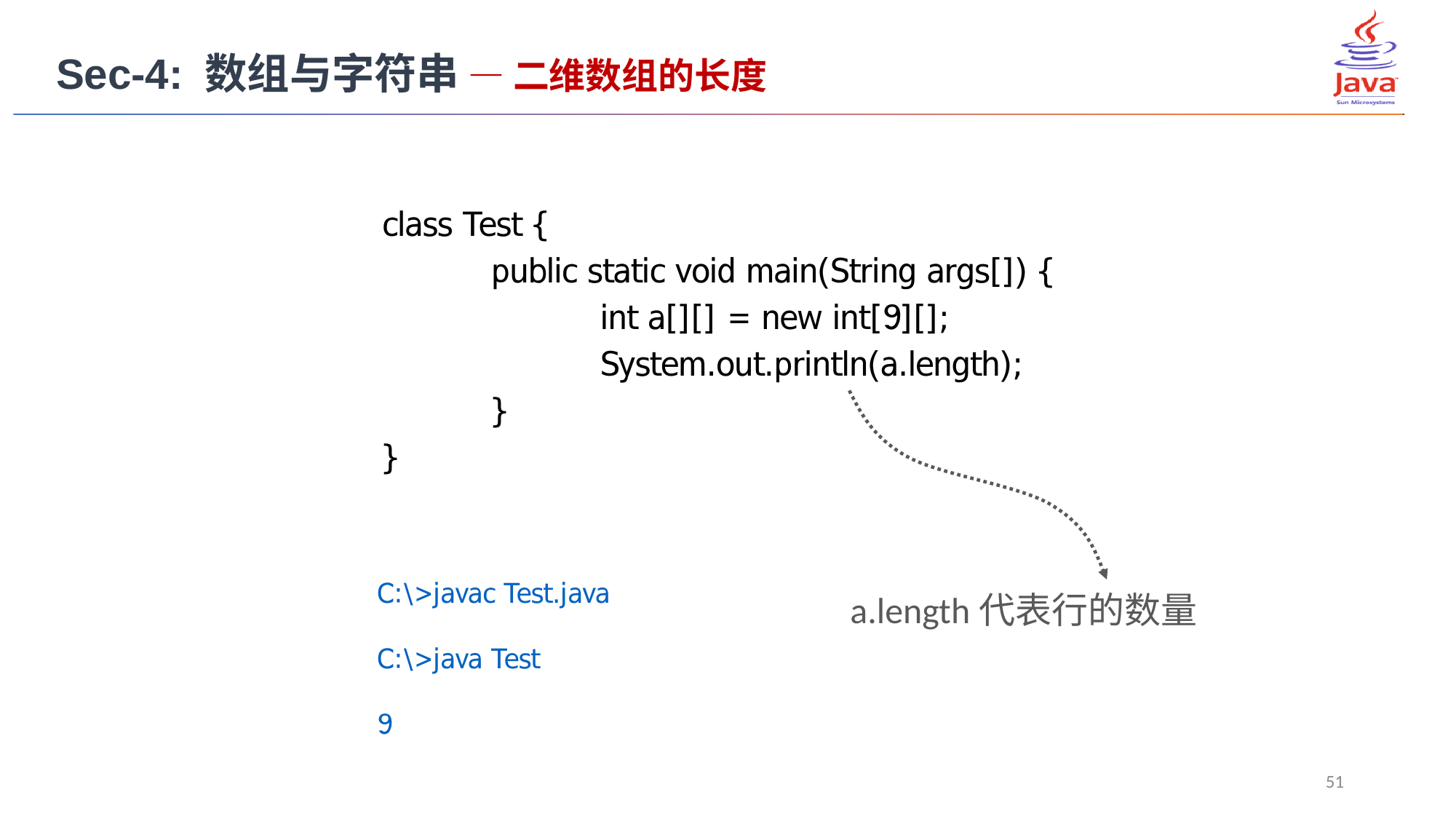

Sec-4: 数组与字符串 — 二维数组的长度
	class Test {
		public static void main(String args[]) {
			int a[][] = new int[9][];
			System.out.println(a.length);
		}
	}

C:\>javac Test.java

C:\>java Test

9
a.length代表行的数量
51